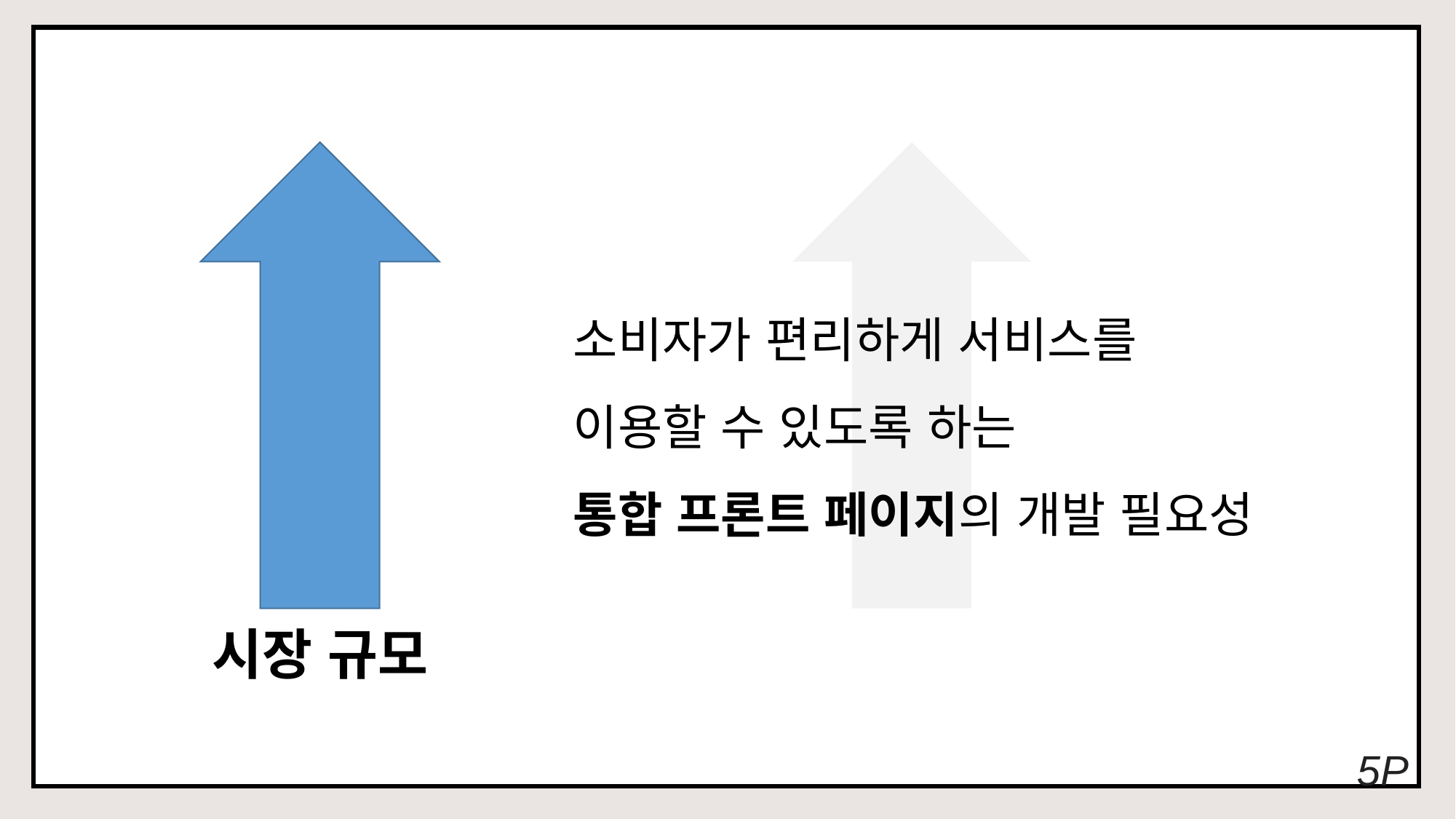

소비자가 편리하게 서비스를
이용할 수 있도록 하는
통합 프론트 페이지의 개발 필요성
시장 규모
5P